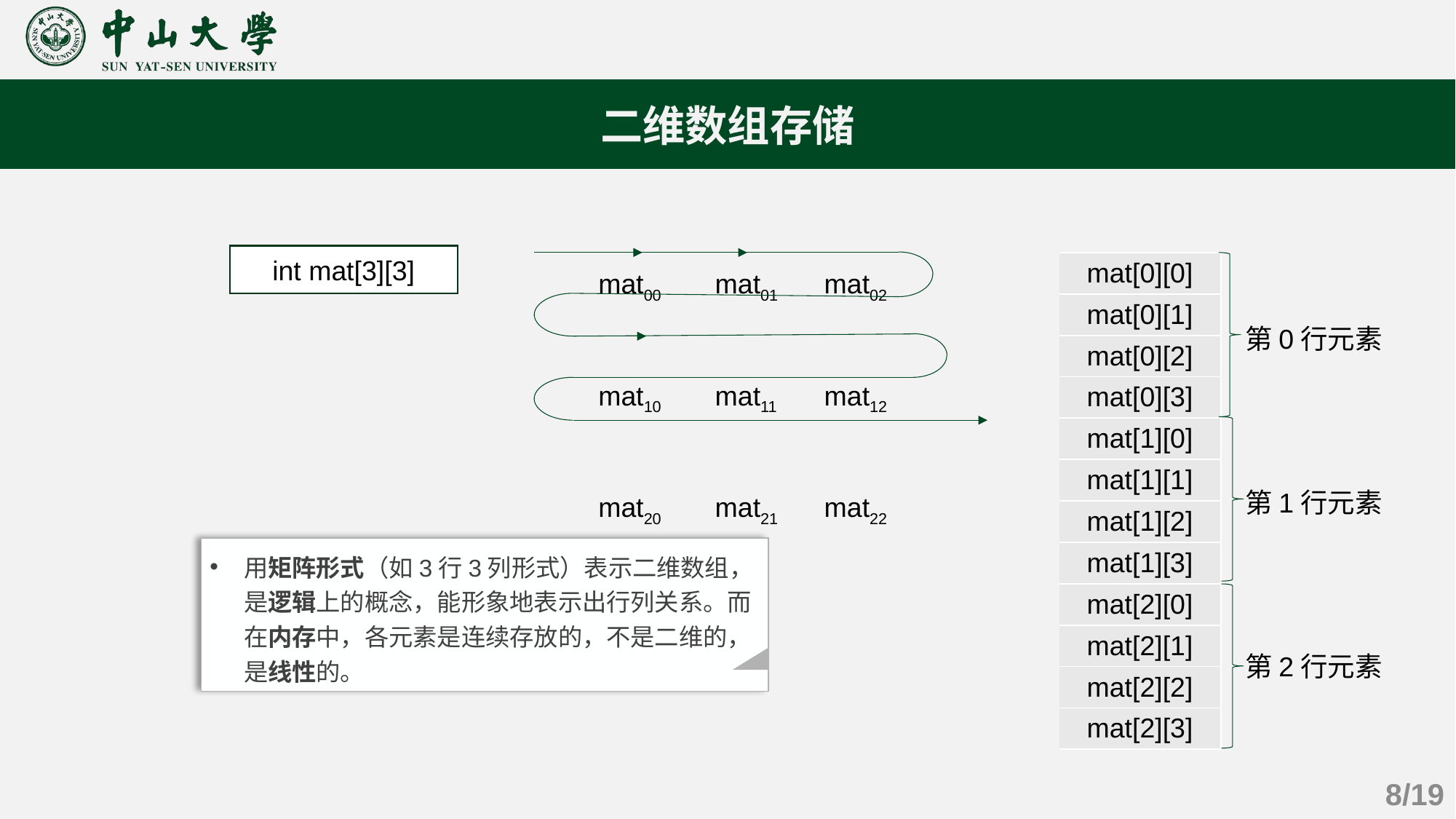

二维数组存储
mat00	 mat01 	 mat02

mat10	 mat11	 mat12

mat20	 mat21	 mat22

int mat[3][3]
| mat[0][0] |
| --- |
| mat[0][1] |
| mat[0][2] |
| mat[0][3] |
| mat[1][0] |
| mat[1][1] |
| mat[1][2] |
| mat[1][3] |
| mat[2][0] |
| mat[2][1] |
| mat[2][2] |
| mat[2][3] |

第0行元素

第1行元素

第2行元素

用矩阵形式（如3行3列形式）表示二维数组，是逻辑上的概念，能形象地表示出行列关系。而在内存中，各元素是连续存放的，不是二维的，是线性的。

8/19